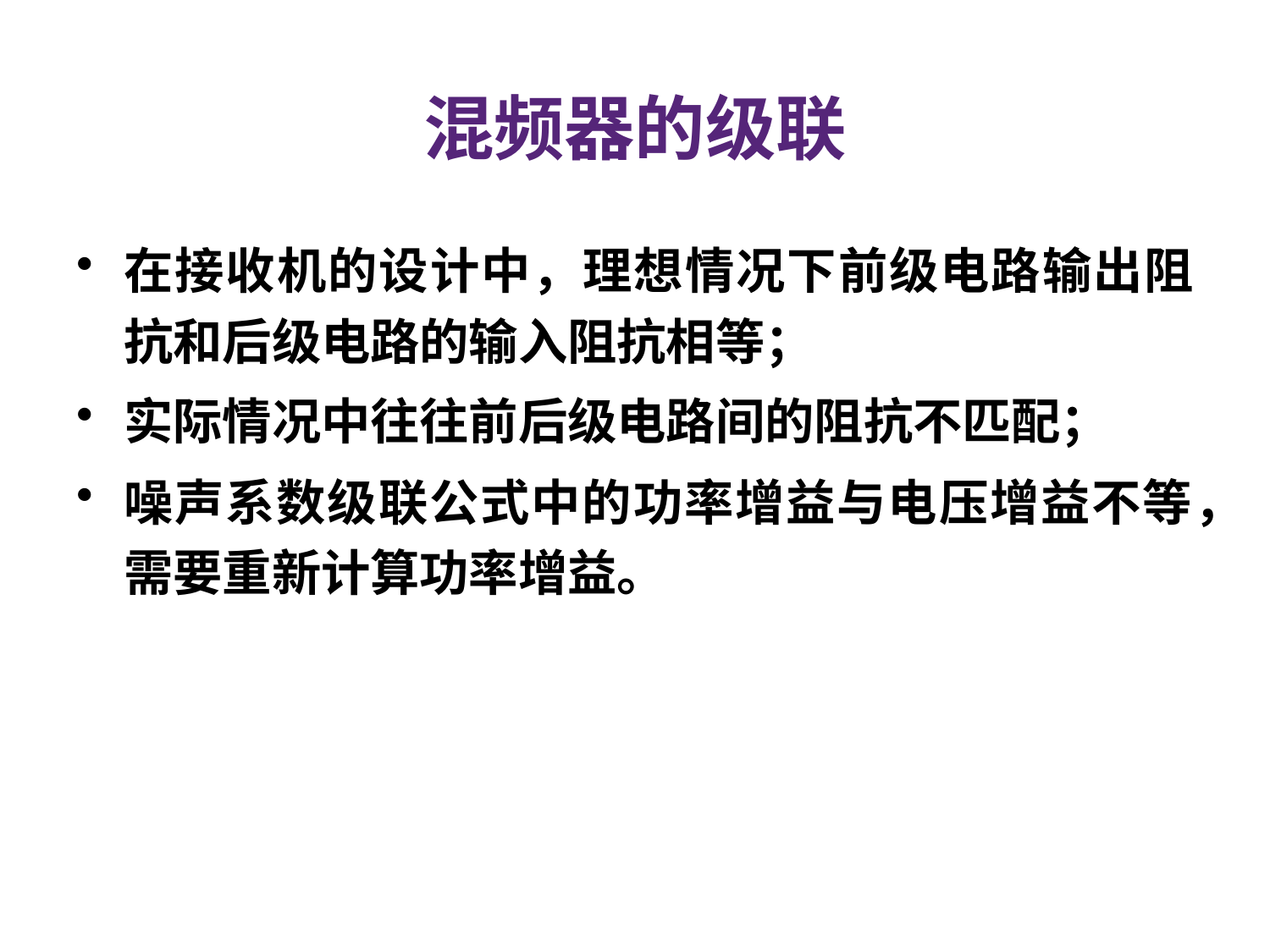

# 混频器的级联
在接收机的设计中，理想情况下前级电路输出阻抗和后级电路的输入阻抗相等；
实际情况中往往前后级电路间的阻抗不匹配；
噪声系数级联公式中的功率增益与电压增益不等，需要重新计算功率增益。